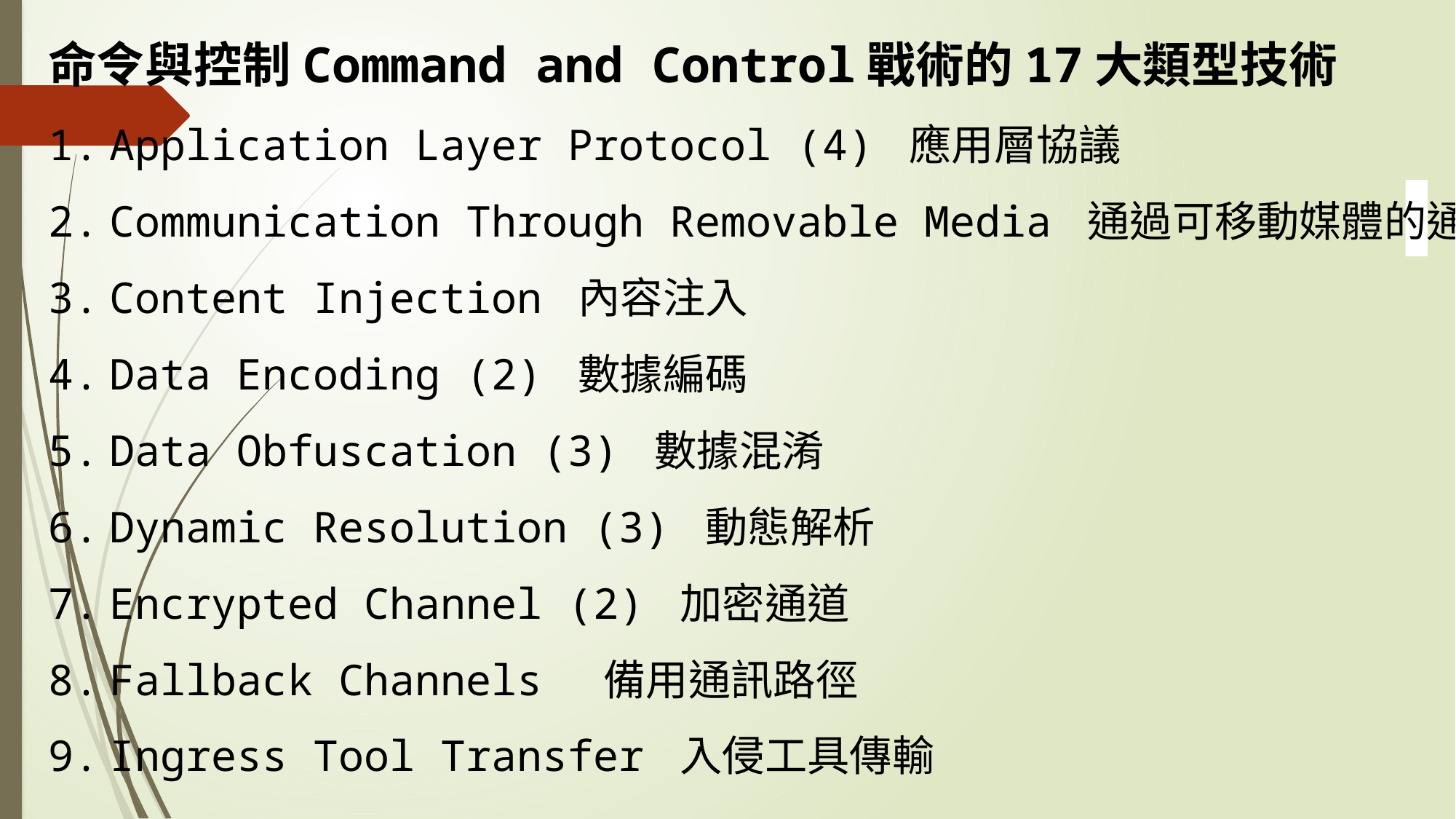

命令與控制Command and Control戰術的17大類型技術
Application Layer Protocol (4) 應用層協議
Communication Through Removable Media 通過可移動媒體的通信
Content Injection 內容注入
Data Encoding (2) 數據編碼
Data Obfuscation (3) 數據混淆
Dynamic Resolution (3) 動態解析
Encrypted Channel (2) 加密通道
Fallback Channels  備用通訊路徑
Ingress Tool Transfer 入侵工具傳輸